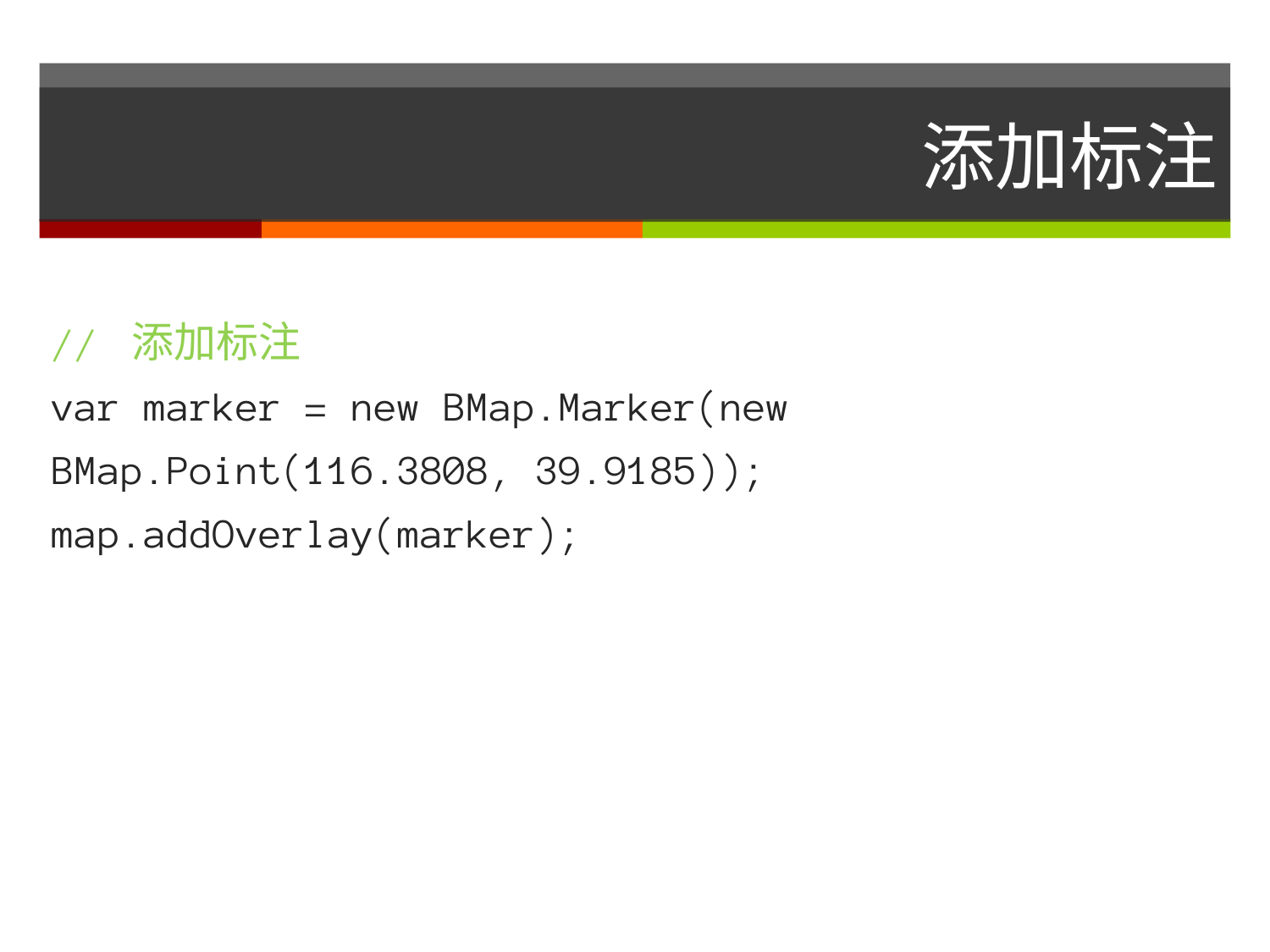

# 添加标注
// 添加标注
var marker = new BMap.Marker(new BMap.Point(116.3808, 39.9185));
map.addOverlay(marker);